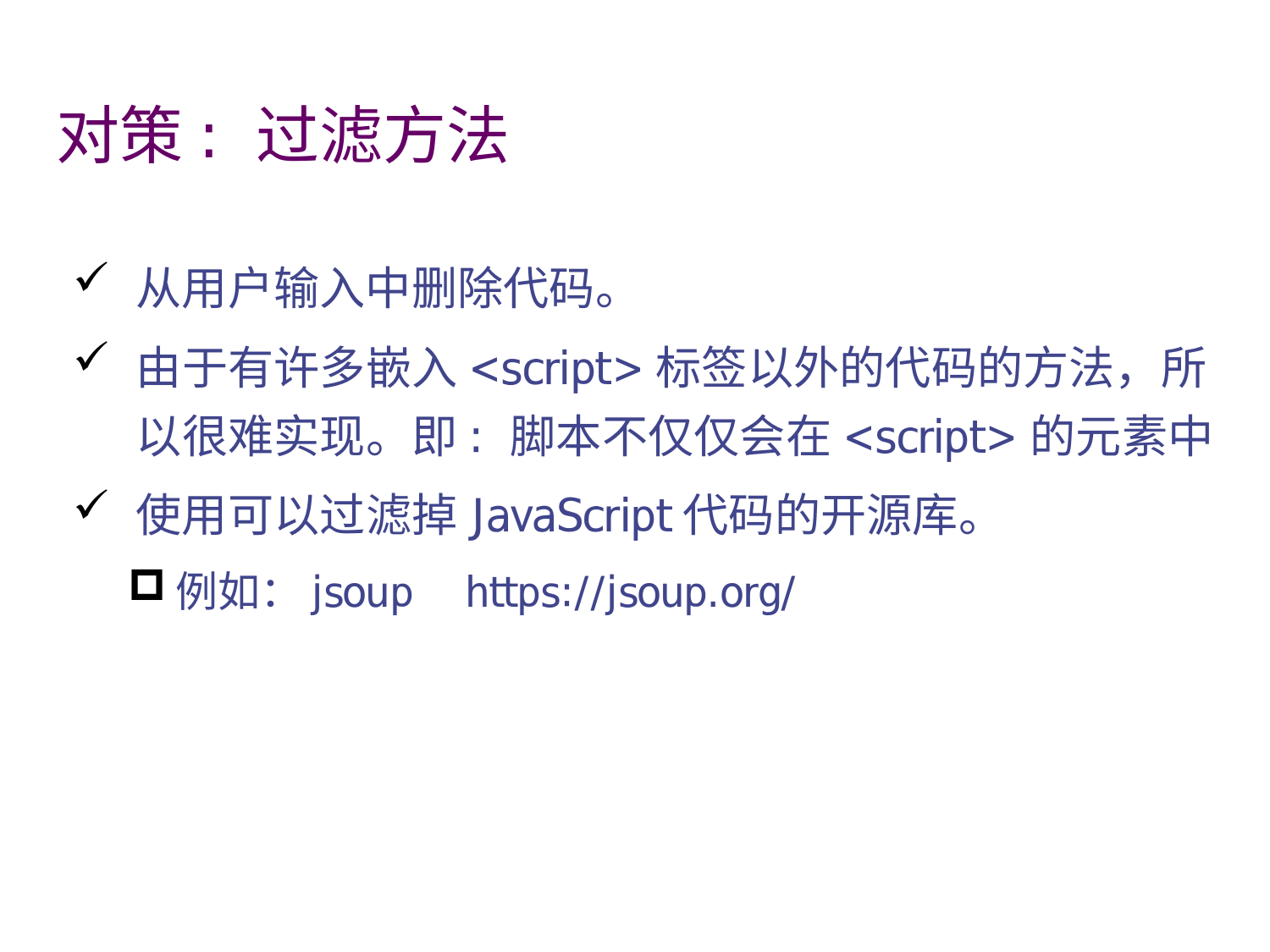

# 对策: 过滤方法
从用户输入中删除代码。
由于有许多嵌入<script>标签以外的代码的方法，所以很难实现。即: 脚本不仅仅会在<script>的元素中
使用可以过滤掉JavaScript代码的开源库。
例如：jsoup    https://jsoup.org/